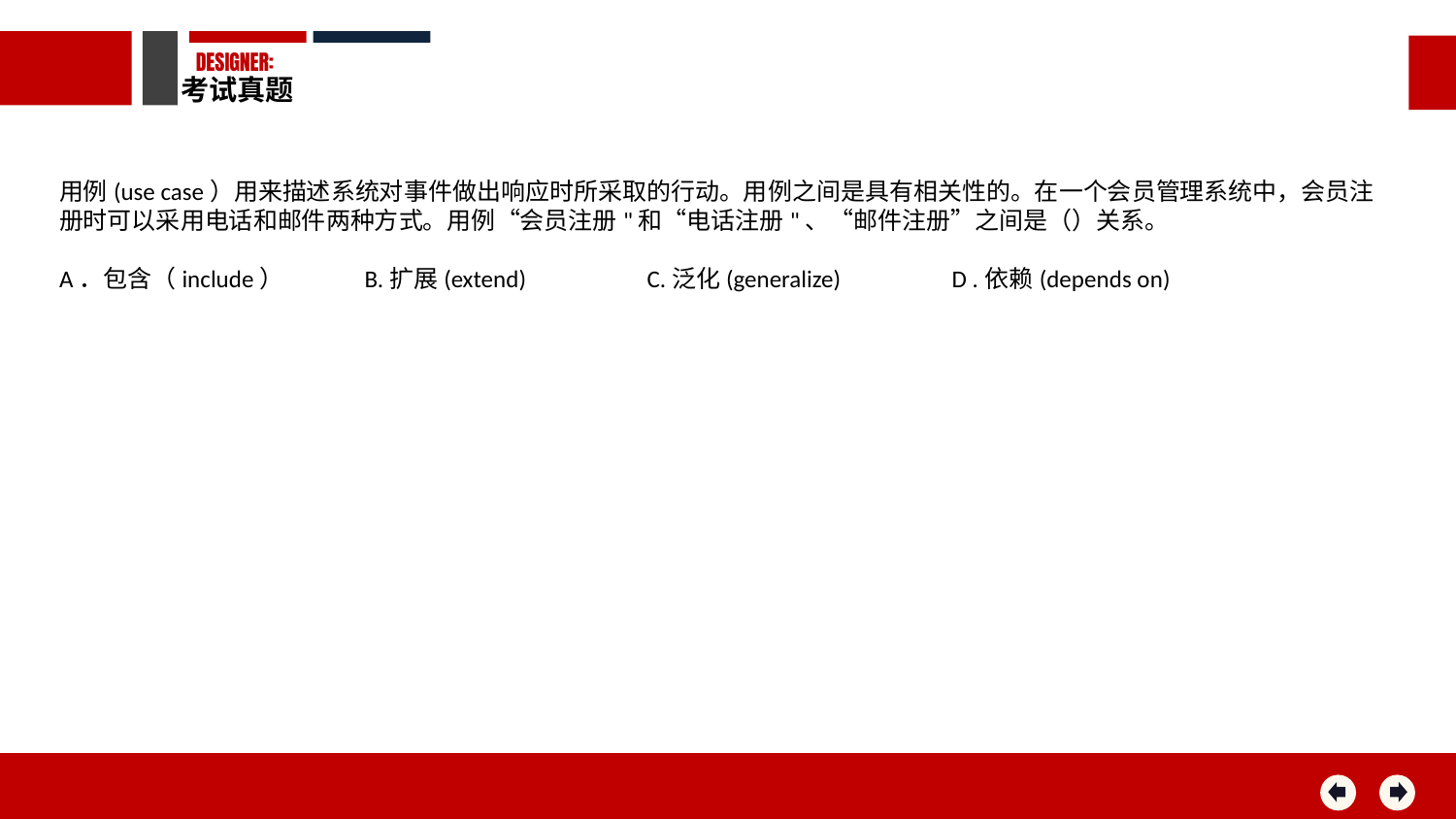

DESIGNER:
考试真题
用例(use case）用来描述系统对事件做出响应时所采取的行动。用例之间是具有相关性的。在一个会员管理系统中，会员注册时可以采用电话和邮件两种方式。用例“会员注册"和“电话注册"、“邮件注册”之间是（）关系。

A．包含（include）              B.扩展(extend)           	 C.泛化(generalize)                    D .依赖(depends on)